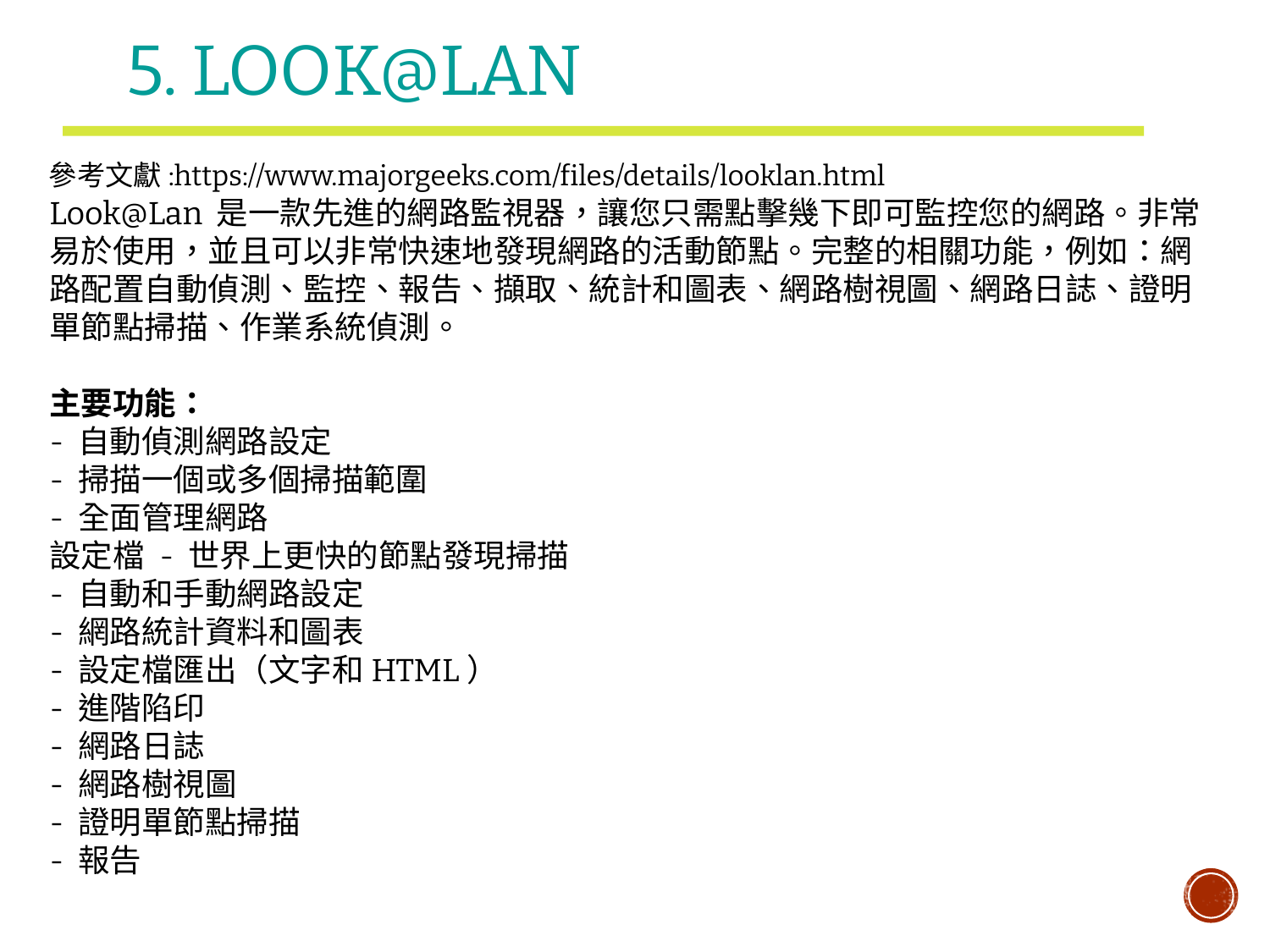

# 5. Look@LAN
參考文獻:https://www.majorgeeks.com/files/details/looklan.html
Look@Lan 是一款先進的網路監視器，讓您只需點擊幾下即可監控您的網路。非常易於使用，並且可以非常快速地發現網路的活動節點。完整的相關功能，例如：網路配置自動偵測、監控、報告、擷取、統計和圖表、網路樹視圖、網路日誌、證明單節點掃描、作業系統偵測。
主要功能：
- 自動偵測網路設定
- 掃描一個或多個掃描範圍
- 全面管理網路
設定檔 - 世界上更快的節點發現掃描
- 自動和手動網路設定
- 網路統計資料和圖表
- 設定檔匯出（文字和HTML）
- 進階陷印
- 網路日誌
- 網路樹視圖
- 證明單節點掃描
- 報告